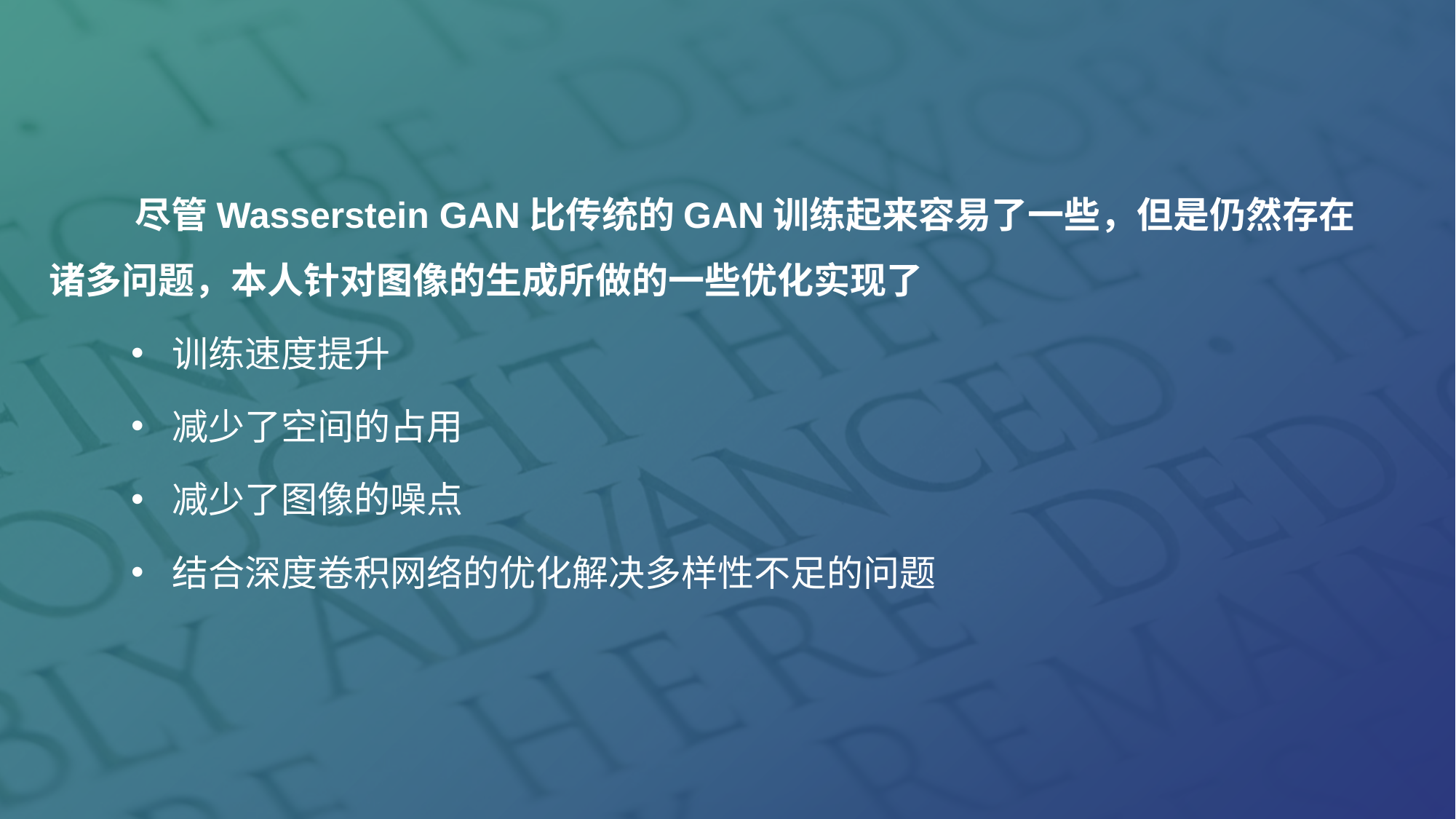

尽管Wasserstein GAN比传统的GAN训练起来容易了一些，但是仍然存在诸多问题，本人针对图像的生成所做的一些优化实现了
训练速度提升
减少了空间的占用
减少了图像的噪点
结合深度卷积网络的优化解决多样性不足的问题